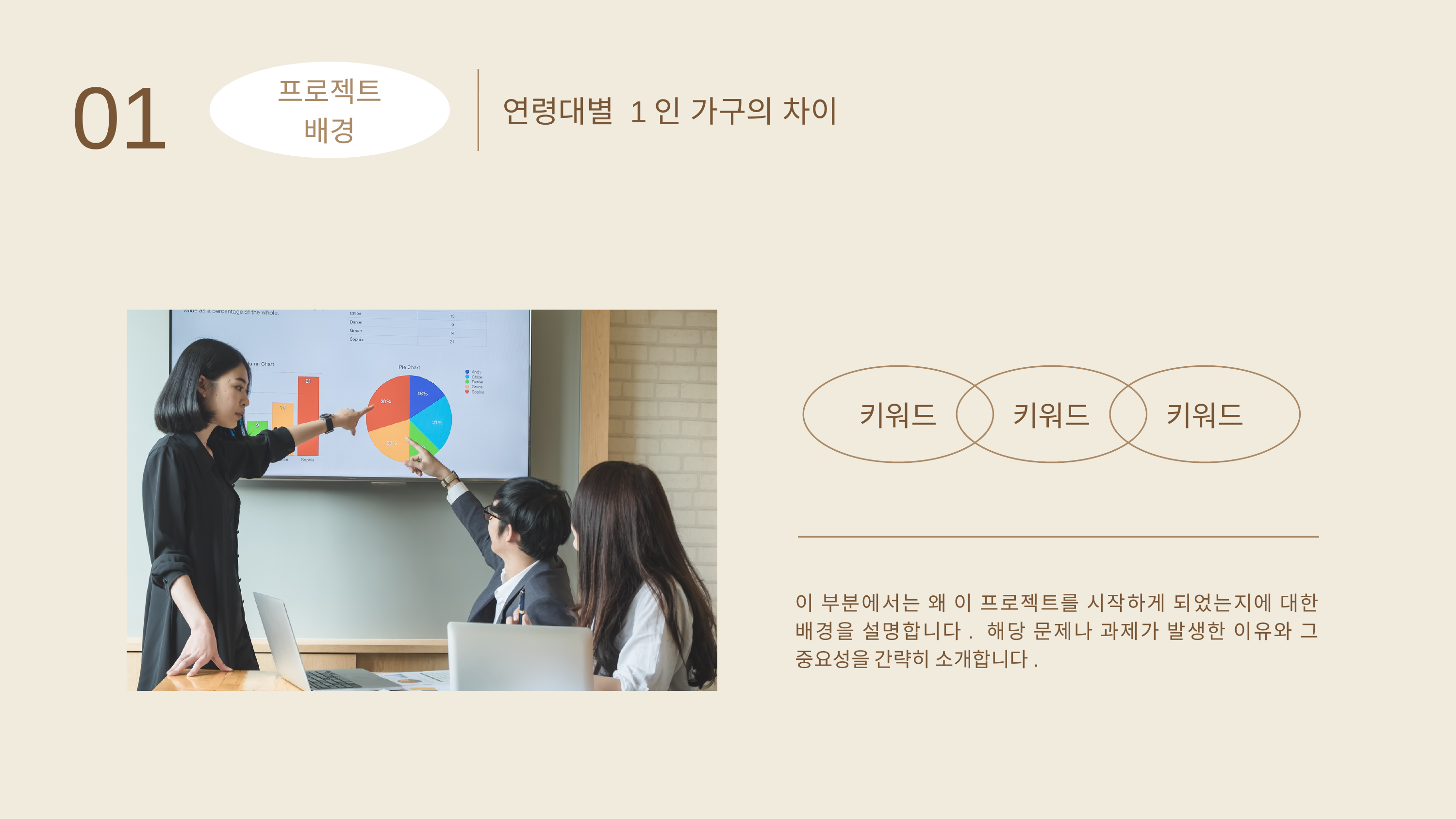

01

프로젝트
배경

연령대별 1인 가구의 차이

키워드
키워드
키워드

이 부분에서는 왜 이 프로젝트를 시작하게 되었는지에 대한 배경을 설명합니다. 해당 문제나 과제가 발생한 이유와 그 중요성을 간략히 소개합니다.